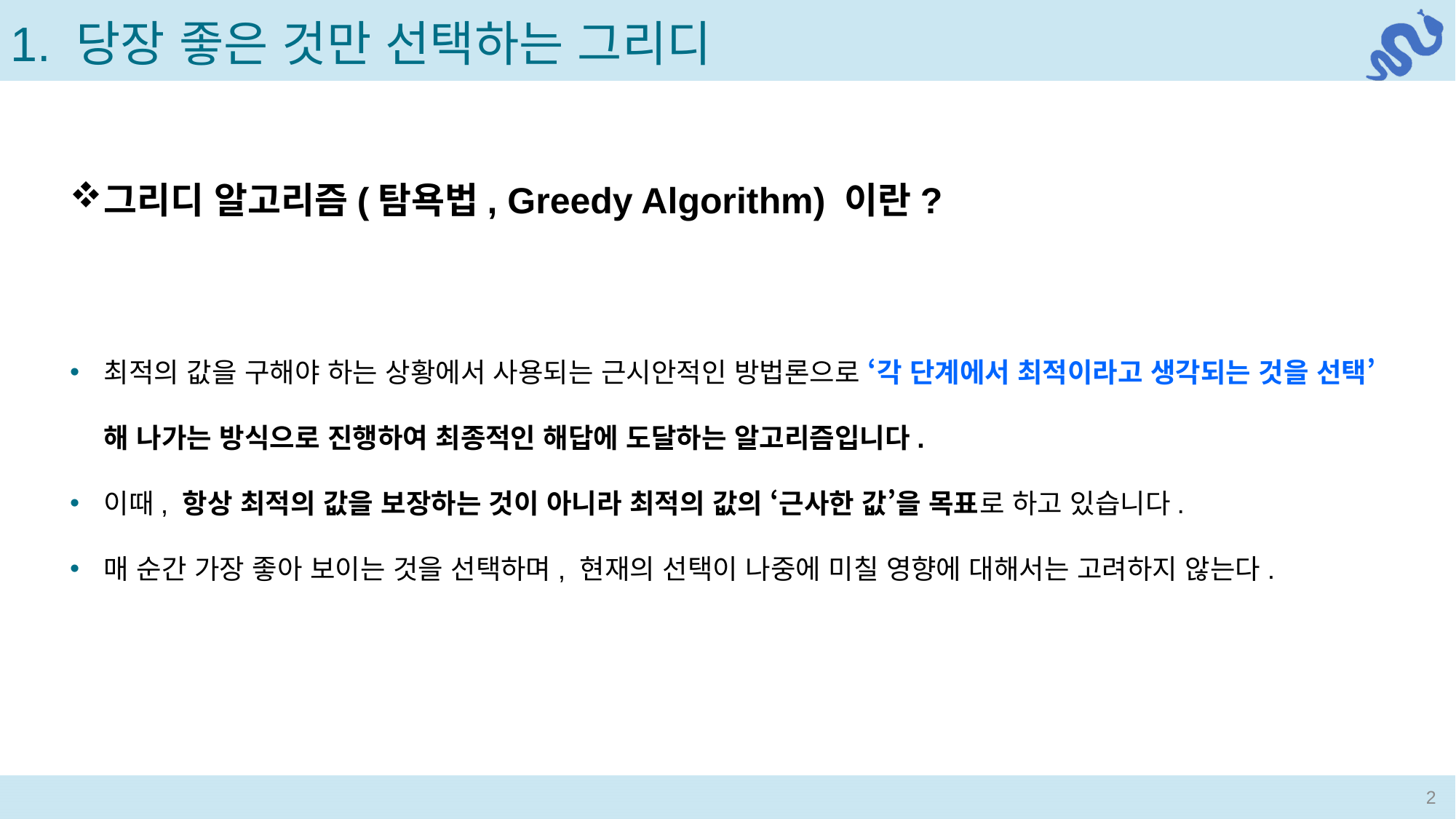

1. 당장 좋은 것만 선택하는 그리디
그리디 알고리즘(탐욕법, Greedy Algorithm) 이란?
최적의 값을 구해야 하는 상황에서 사용되는 근시안적인 방법론으로 ‘각 단계에서 최적이라고 생각되는 것을 선택’ 해 나가는 방식으로 진행하여 최종적인 해답에 도달하는 알고리즘입니다.
이때, 항상 최적의 값을 보장하는 것이 아니라 최적의 값의 ‘근사한 값’을 목표로 하고 있습니다.
매 순간 가장 좋아 보이는 것을 선택하며, 현재의 선택이 나중에 미칠 영향에 대해서는 고려하지 않는다.
2